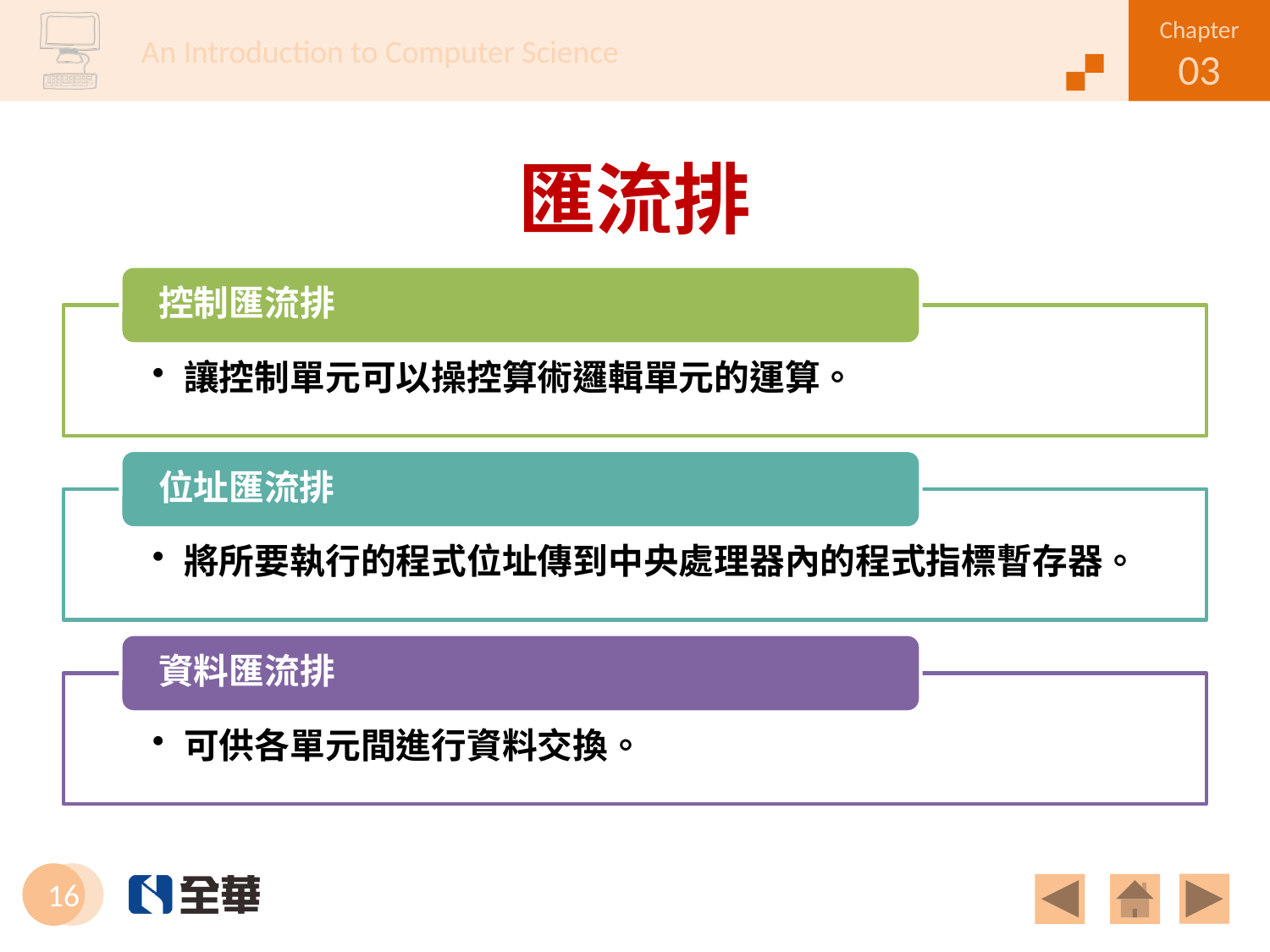

# 匯流排
讓控制單元可以操控算術邏輯單元的運算。
控制匯流排
將所要執行的程式位址傳到中央處理器內的程式指標暫存器。
位址匯流排
可供各單元間進行資料交換。
資料匯流排